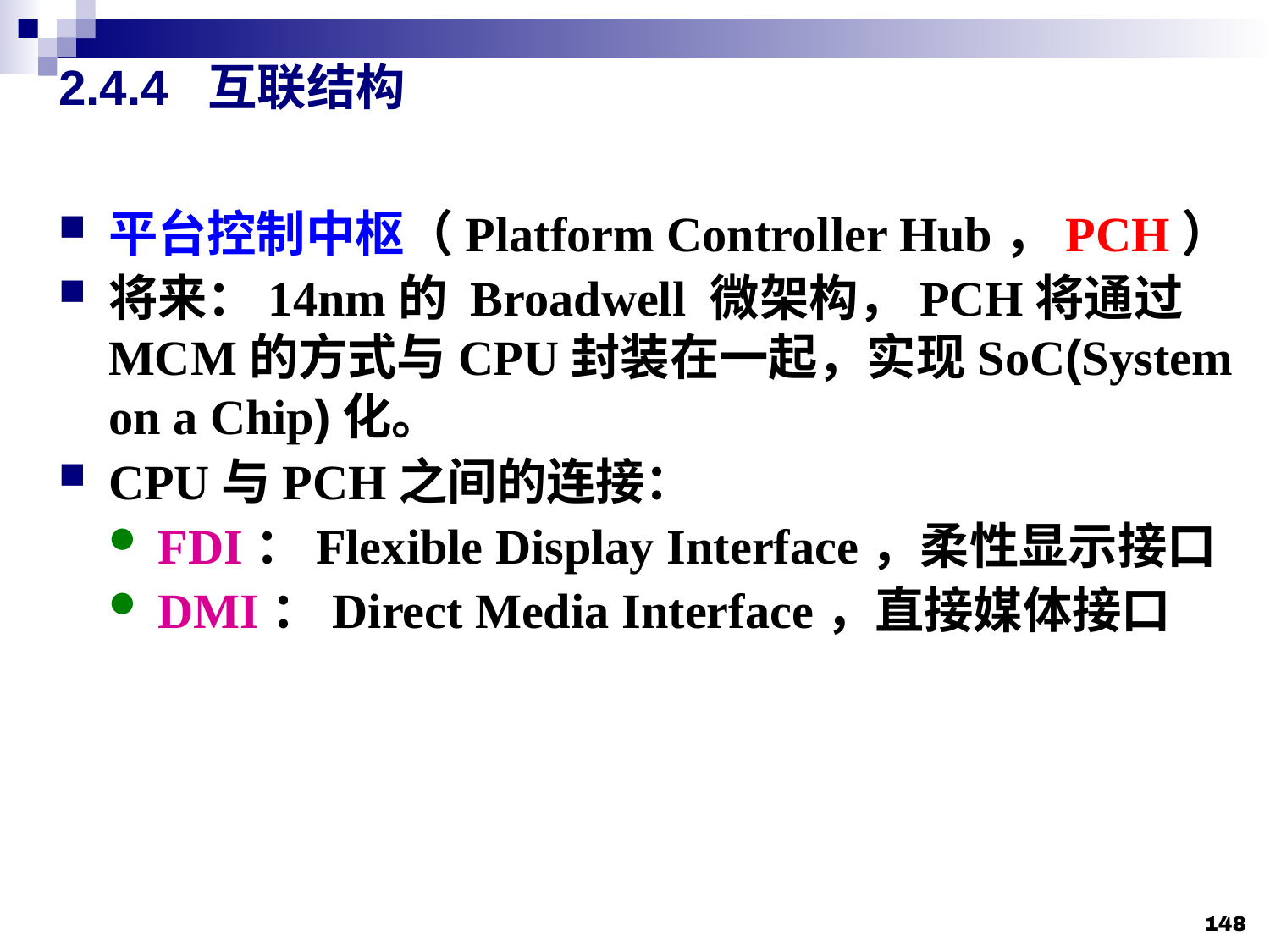

# 2.4.4  互联结构
平台控制中枢（Platform Controller Hub，PCH）
将来：14nm的 Broadwell 微架构，PCH将通过MCM的方式与CPU封装在一起，实现SoC(System on a Chip)化。
CPU与PCH之间的连接：
FDI：Flexible Display Interface，柔性显示接口
DMI：Direct Media Interface，直接媒体接口
148